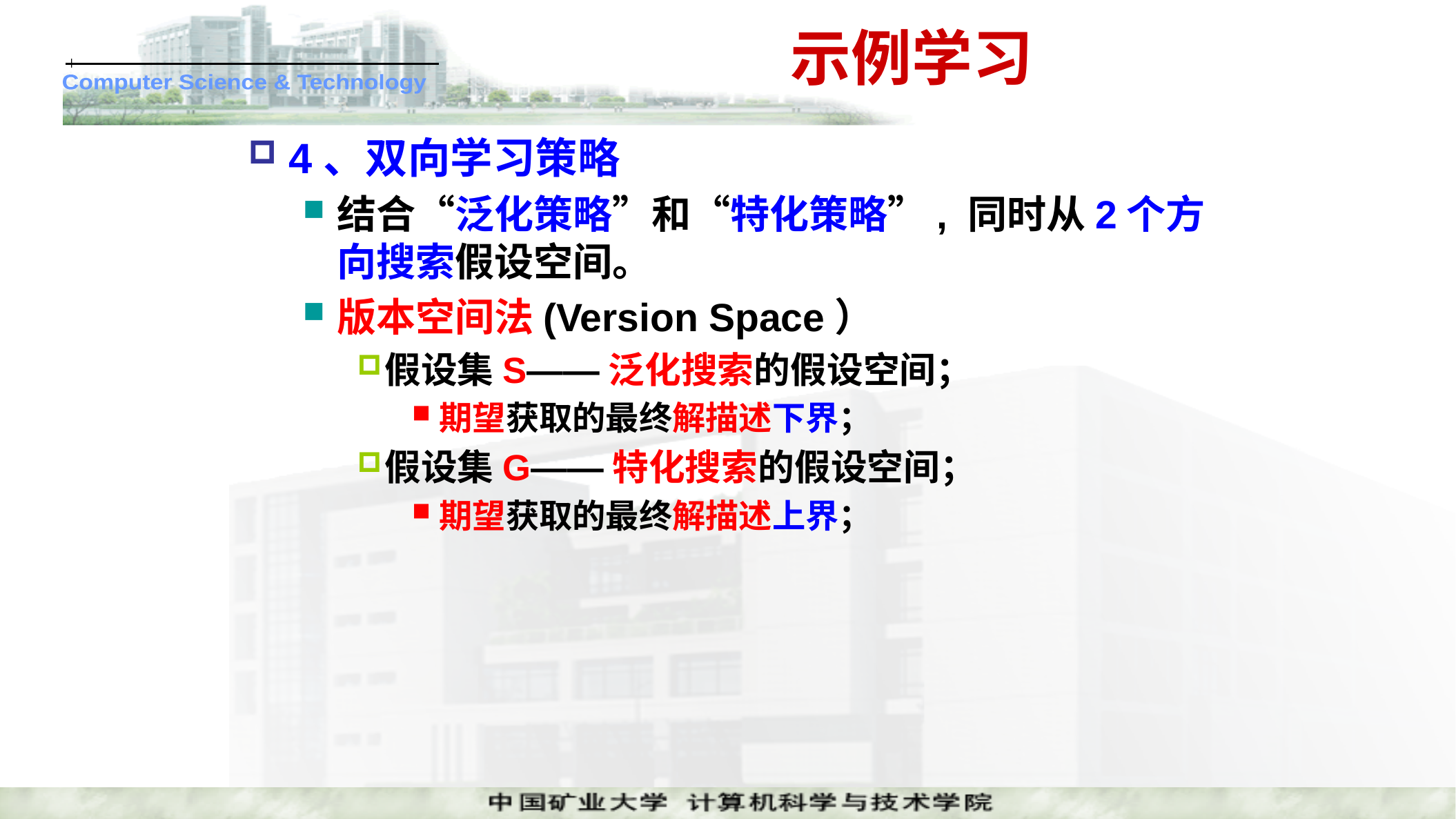

# 示例学习
4、双向学习策略
结合“泛化策略”和“特化策略”, 同时从2个方向搜索假设空间。
版本空间法(Version Space）
假设集S——泛化搜索的假设空间；
期望获取的最终解描述下界；
假设集G——特化搜索的假设空间；
期望获取的最终解描述上界；
80